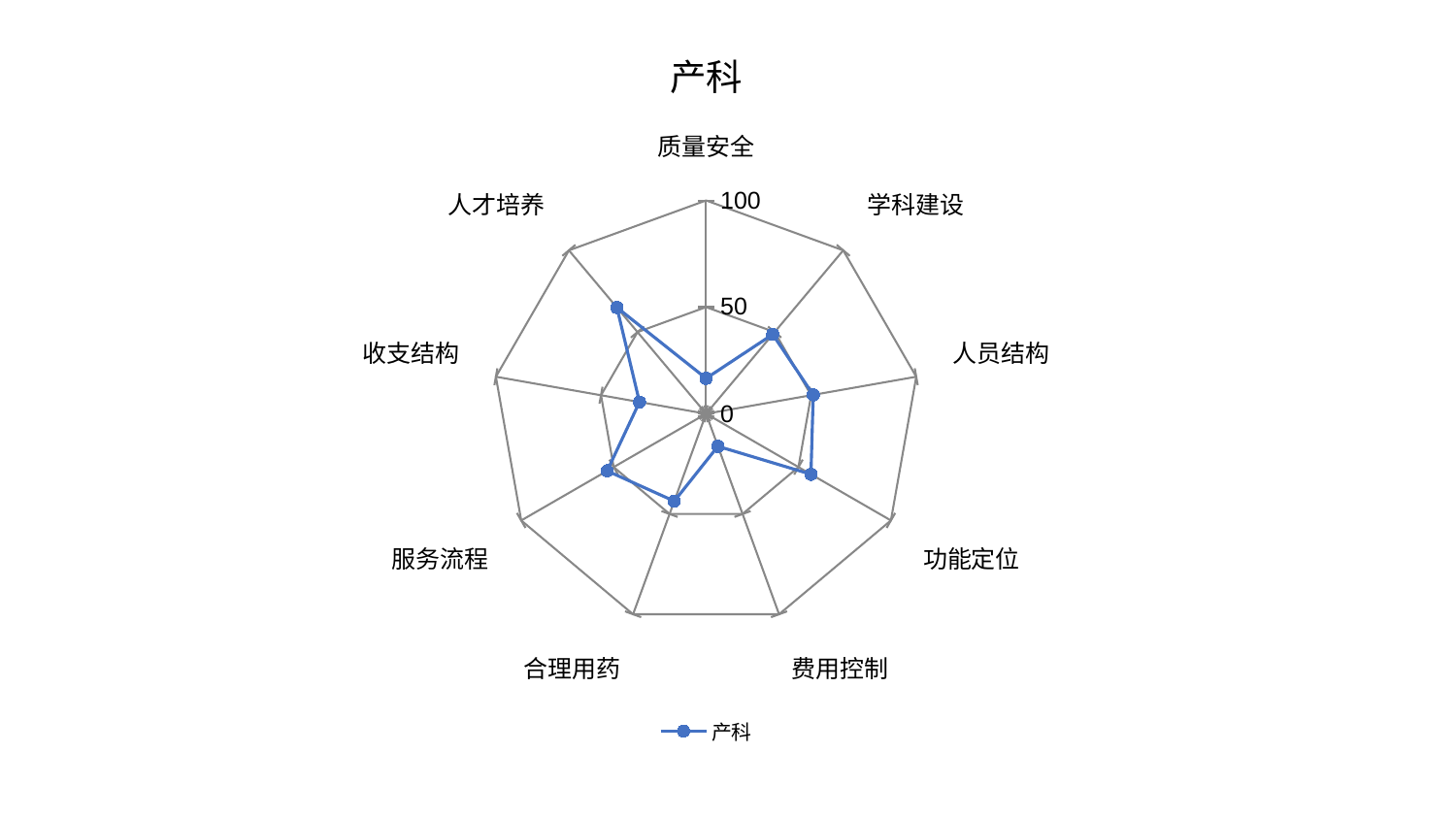

### Chart: 产科

| Category | 产科 |
|---|---|
| 质量安全 | 16.59291510399891 |
| 学科建设 | 48.59419788584814 |
| 人员结构 | 51.008975347568594 |
| 功能定位 | 56.744453641583185 |
| 费用控制 | 16.24401614666569 |
| 合理用药 | 43.582982638822344 |
| 服务流程 | 53.535702071680845 |
| 收支结构 | 31.689003877609416 |
| 人才培养 | 65.02403241117929 |
92